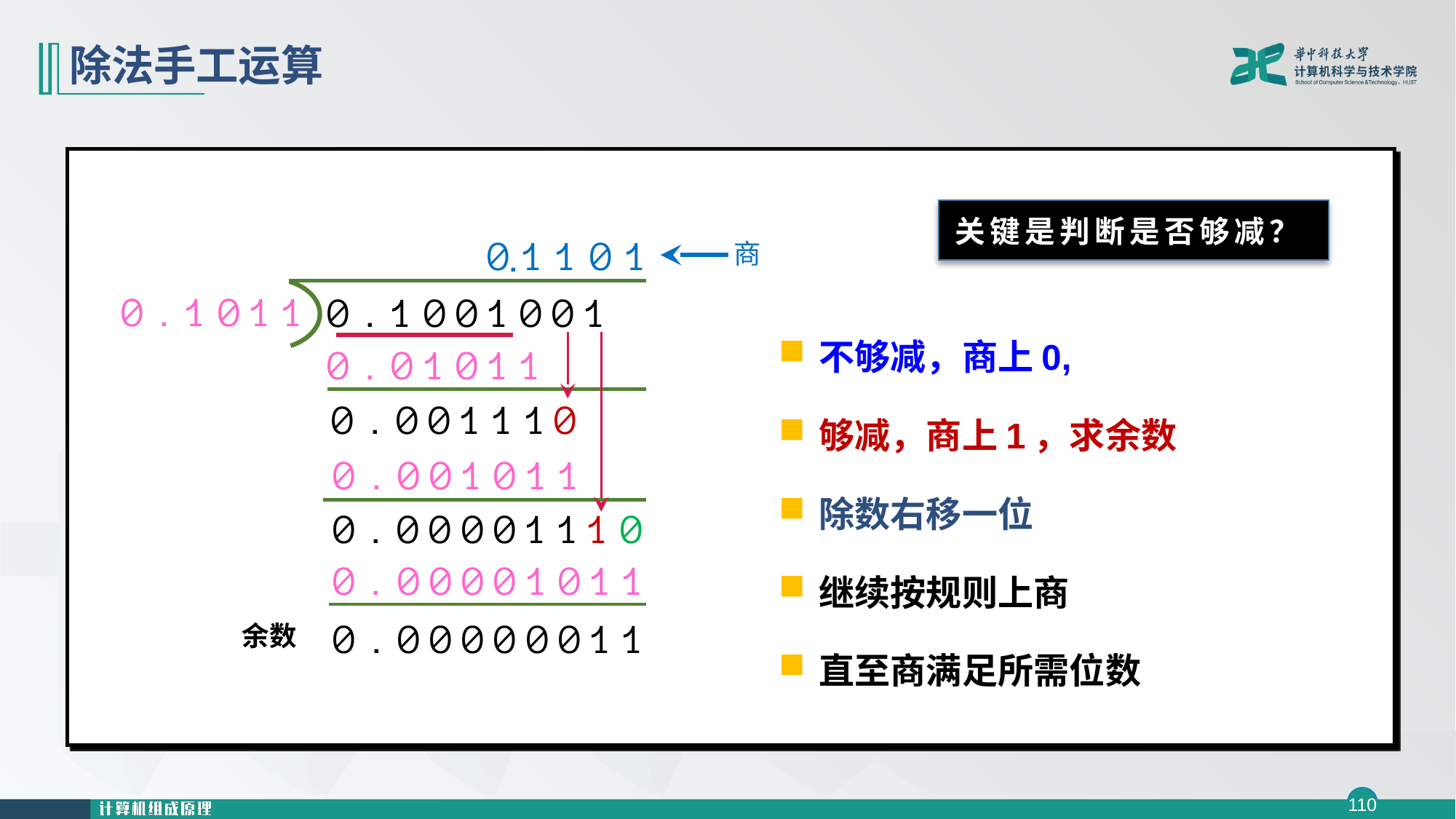

# 除法手工运算

关键是判断是否够减？
0
.
1
1
0
1
商

0.1001001
0.1011
不够减，商上0,
够减，商上1，求余数
除数右移一位
继续按规则上商
直至商满足所需位数

0.01011
0
0.00111
0.001011
1
0
0.000011
0.00001011
0.00000011
余数